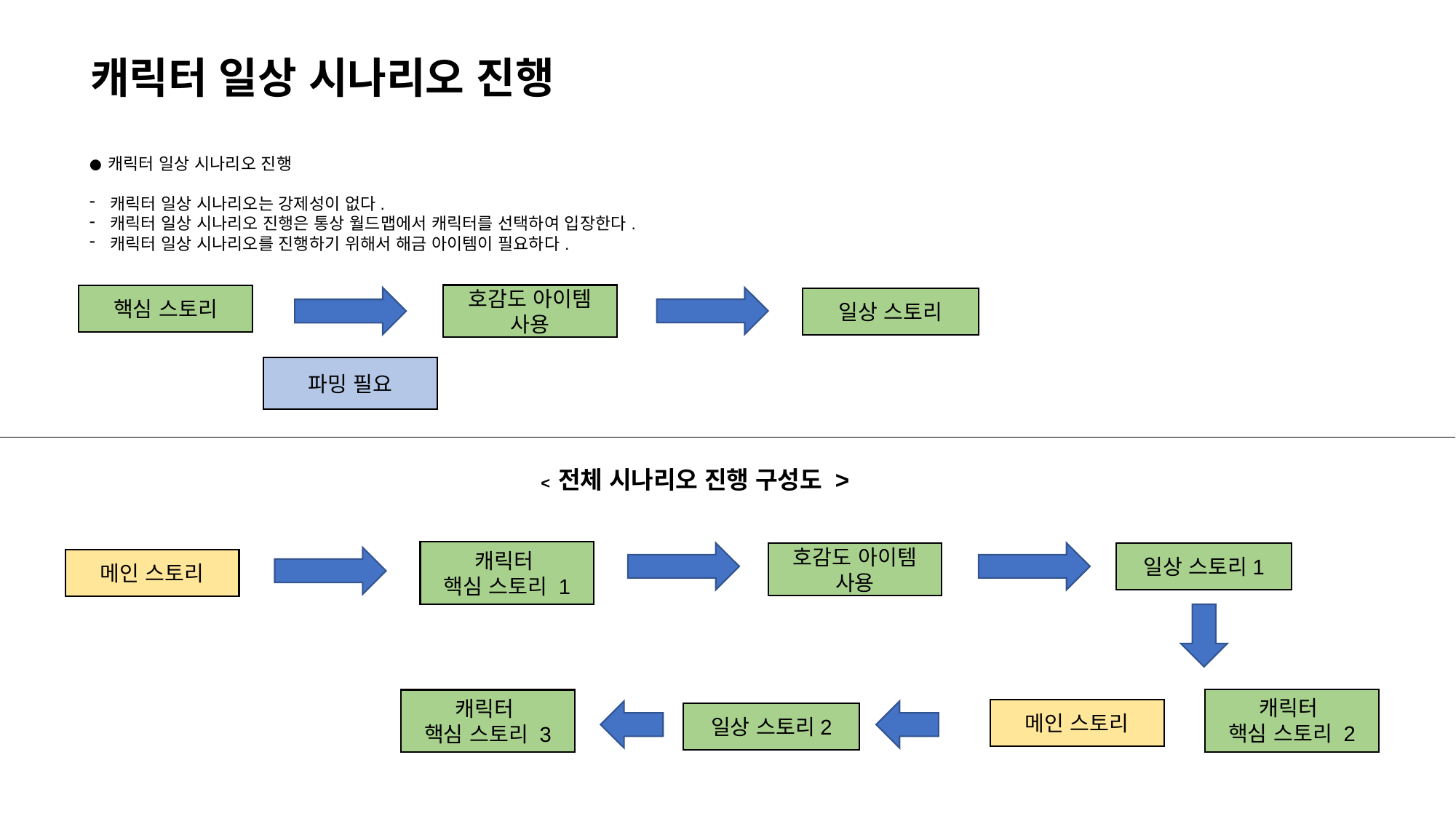

캐릭터 일상 시나리오 진행
● 캐릭터 일상 시나리오 진행

캐릭터 일상 시나리오는 강제성이 없다.
캐릭터 일상 시나리오 진행은 통상 월드맵에서 캐릭터를 선택하여 입장한다.
캐릭터 일상 시나리오를 진행하기 위해서 해금 아이템이 필요하다.
핵심 스토리
호감도 아이템 사용

일상 스토리
파밍 필요
< 전체 시나리오 진행 구성도 >
캐릭터
핵심 스토리 1

일상 스토리1
호감도 아이템 사용

메인 스토리

캐릭터
핵심 스토리 2
캐릭터
핵심 스토리 3
메인 스토리

일상 스토리2